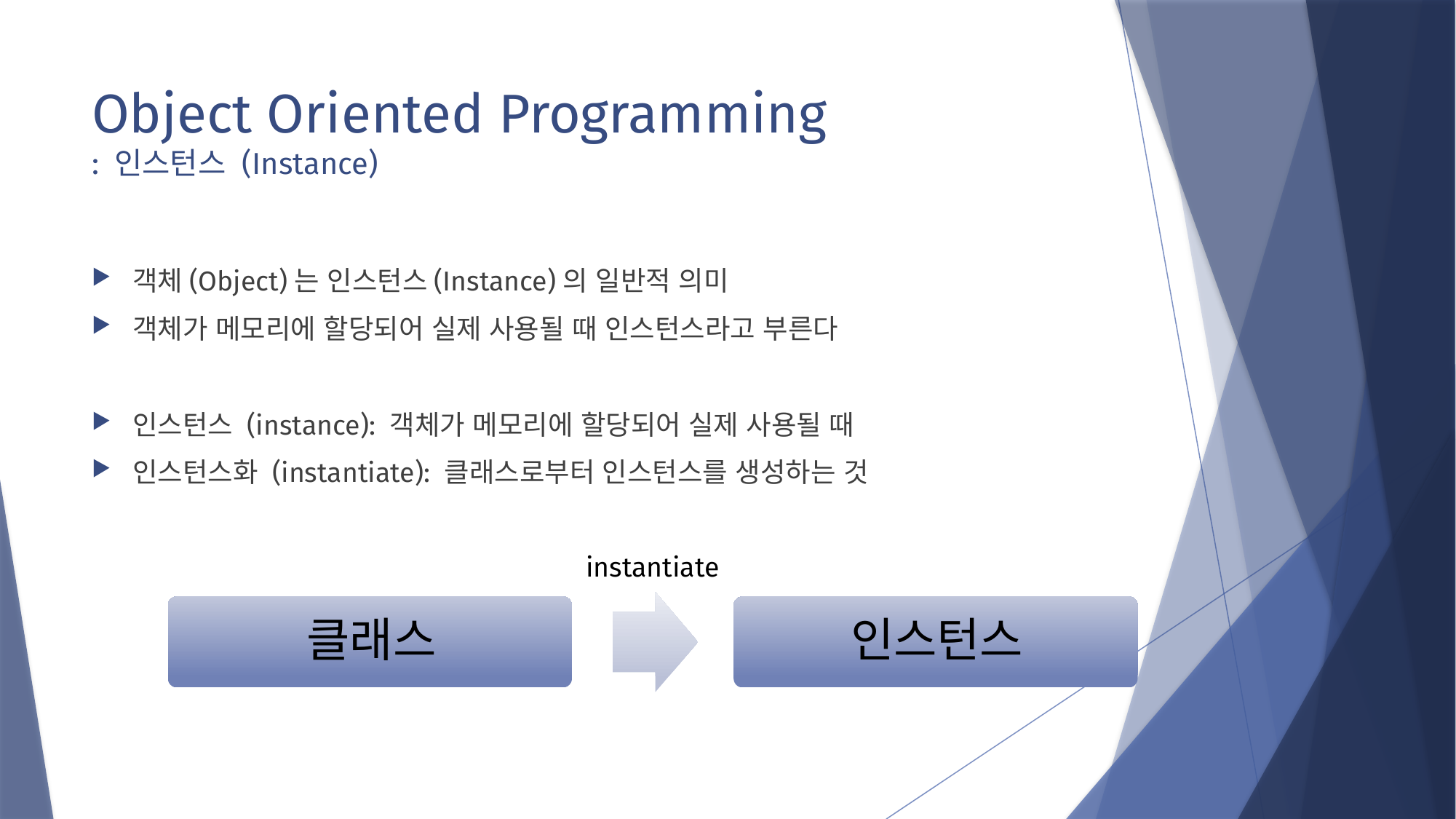

# Object Oriented Programming : 인스턴스 (Instance)
객체(Object)는 인스턴스(Instance)의 일반적 의미
객체가 메모리에 할당되어 실제 사용될 때 인스턴스라고 부른다

인스턴스 (instance): 객체가 메모리에 할당되어 실제 사용될 때
인스턴스화 (instantiate): 클래스로부터 인스턴스를 생성하는 것
클래스

인스턴스
instantiate